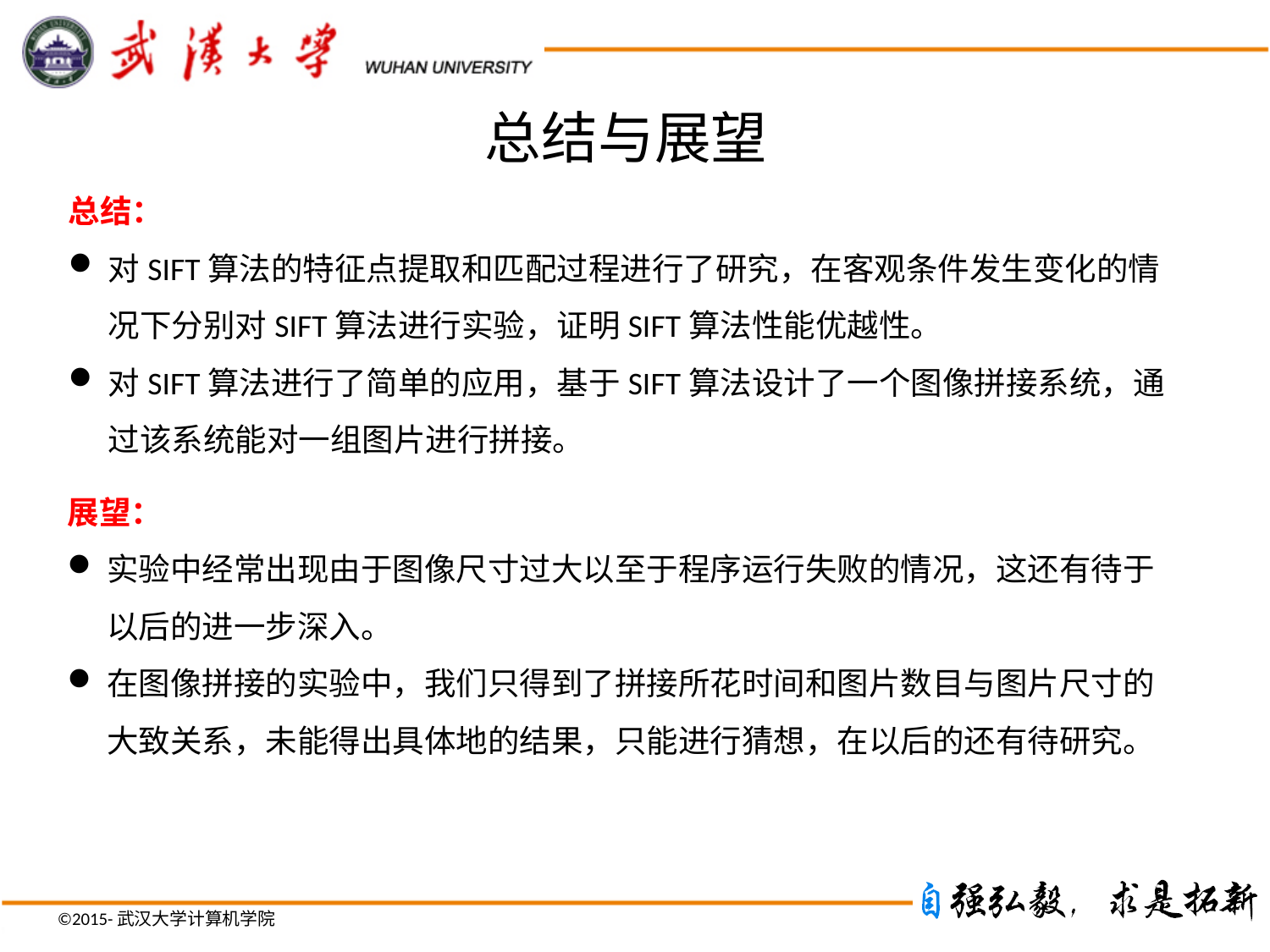

# 总结与展望
总结：
对SIFT算法的特征点提取和匹配过程进行了研究，在客观条件发生变化的情况下分别对SIFT算法进行实验，证明SIFT算法性能优越性。
对SIFT算法进行了简单的应用，基于SIFT算法设计了一个图像拼接系统，通过该系统能对一组图片进行拼接。
展望：
实验中经常出现由于图像尺寸过大以至于程序运行失败的情况，这还有待于以后的进一步深入。
在图像拼接的实验中，我们只得到了拼接所花时间和图片数目与图片尺寸的大致关系，未能得出具体地的结果，只能进行猜想，在以后的还有待研究。